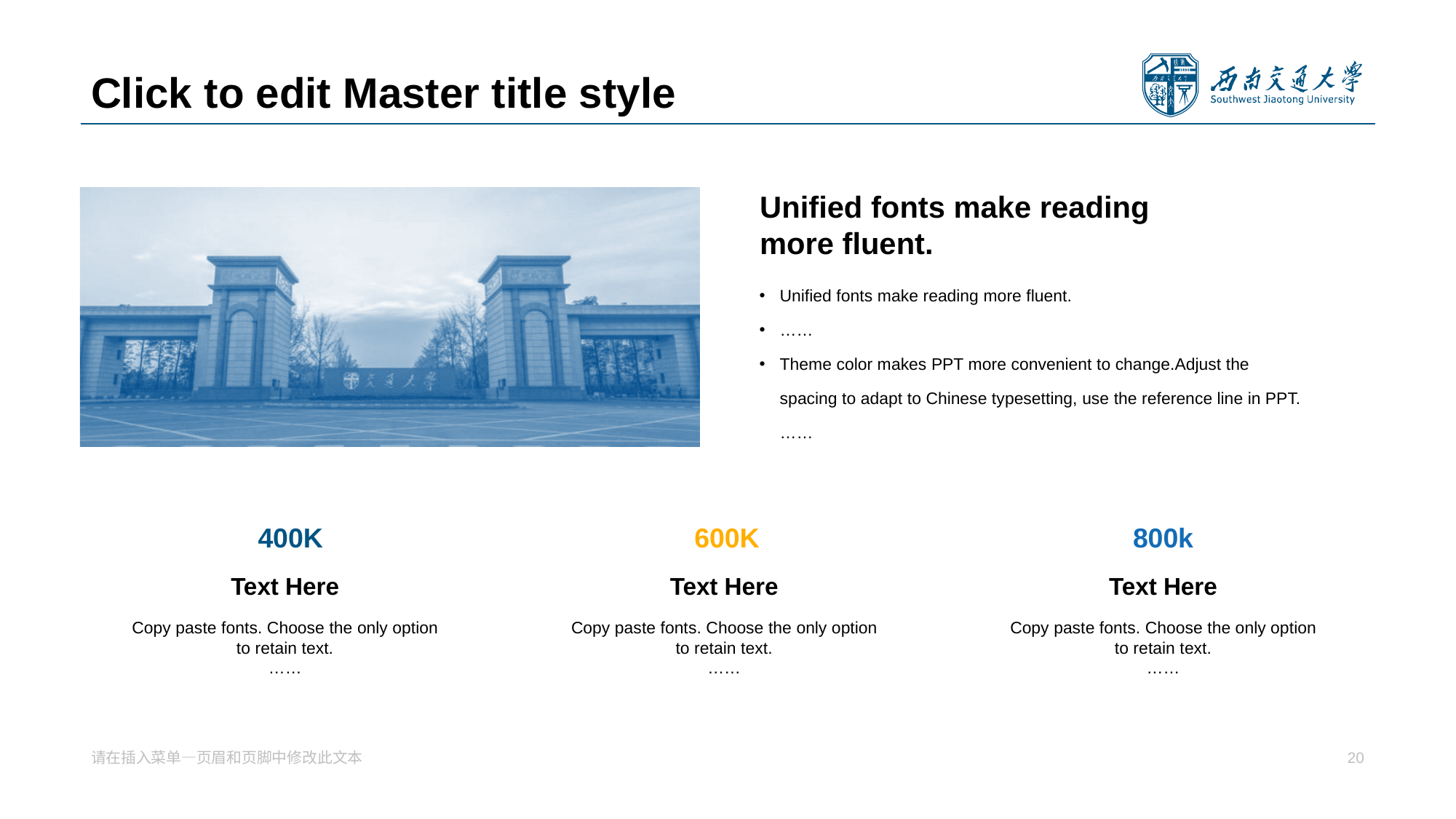

# Click to edit Master title style
Unified fonts make reading more fluent.

Unified fonts make reading more fluent.
……
Theme color makes PPT more convenient to change.Adjust the spacing to adapt to Chinese typesetting, use the reference line in PPT.……
400K
600K
800k
Text Here
Copy paste fonts. Choose the only option to retain text.
……
Text Here
Copy paste fonts. Choose the only option to retain text.
……
Text Here
Copy paste fonts. Choose the only option to retain text.
……
请在插入菜单—页眉和页脚中修改此文本
20